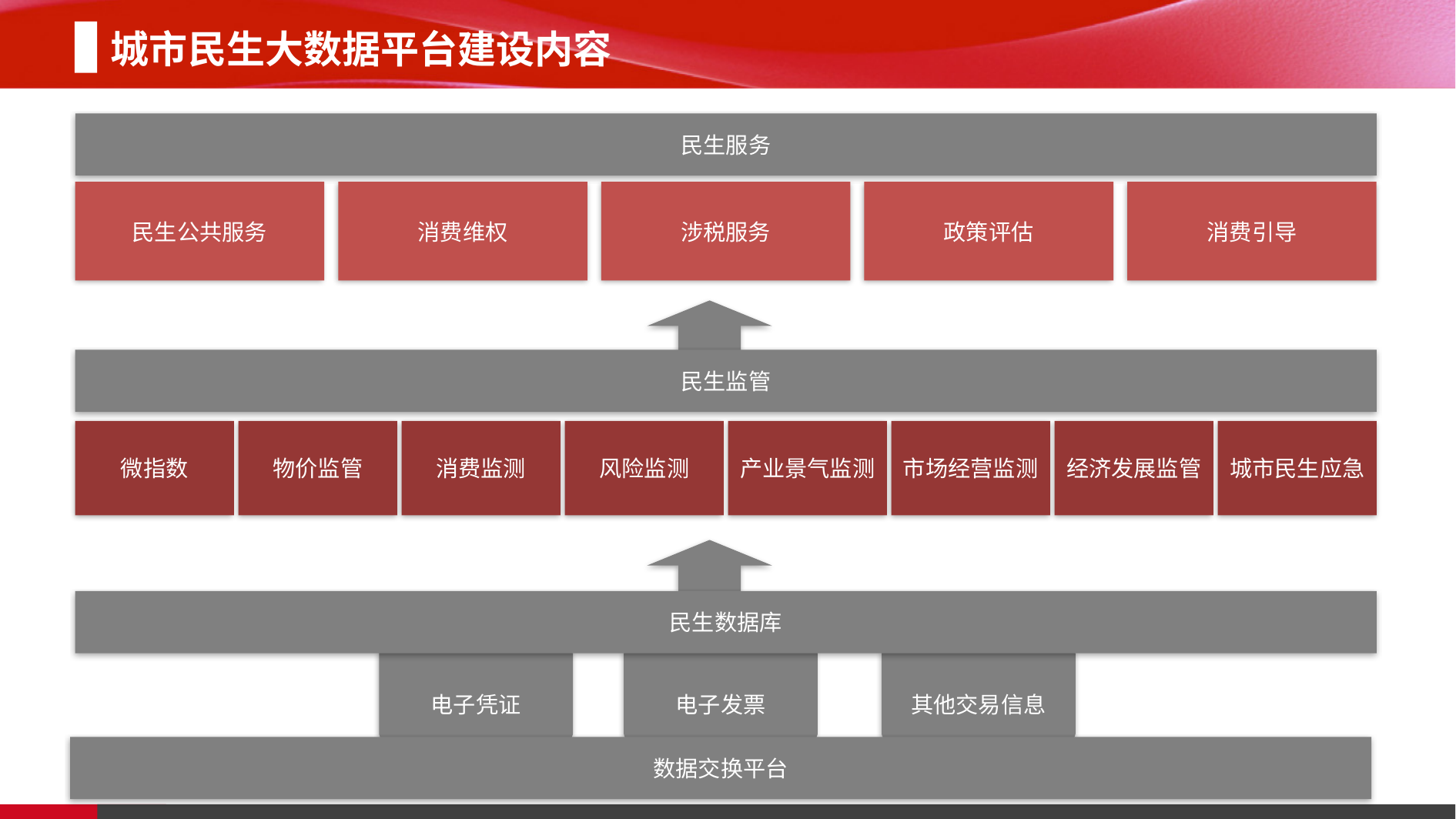

城市民生大数据平台建设内容

民生服务
民生公共服务
消费维权
涉税服务
政策评估
消费引导

民生监管
微指数
物价监管
消费监测
风险监测
产业景气监测
市场经营监测
经济发展监管
城市民生应急

民生数据库
电子凭证
电子发票
其他交易信息
数据交换平台